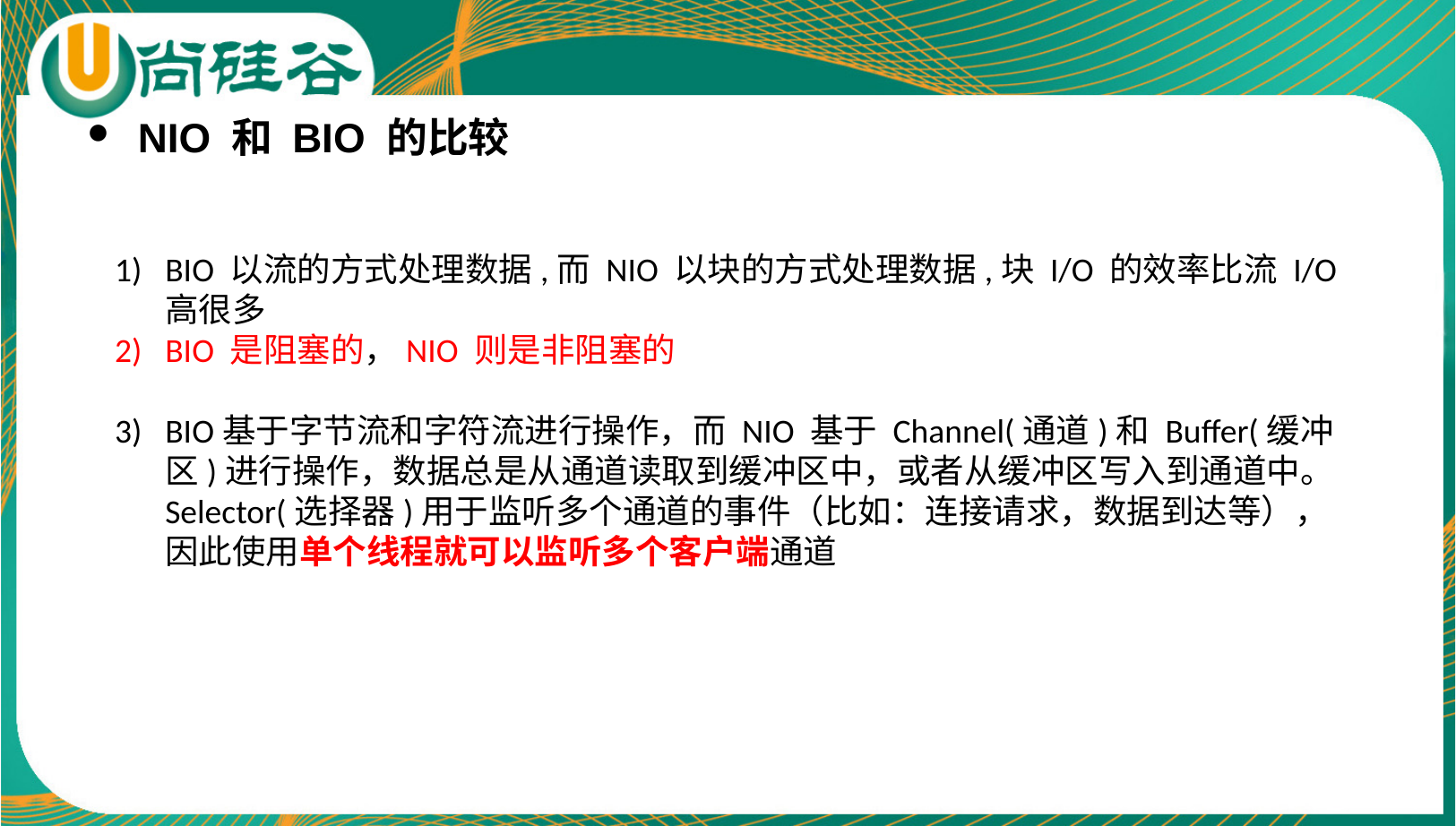

NIO 和 BIO 的比较

BIO 以流的方式处理数据,而 NIO 以块的方式处理数据,块 I/O 的效率比流 I/O 高很多
BIO 是阻塞的，NIO 则是非阻塞的

BIO基于字节流和字符流进行操作，而 NIO 基于 Channel(通道)和 Buffer(缓冲区)进行操作，数据总是从通道读取到缓冲区中，或者从缓冲区写入到通道中。Selector(选择器)用于监听多个通道的事件（比如：连接请求，数据到达等），因此使用单个线程就可以监听多个客户端通道